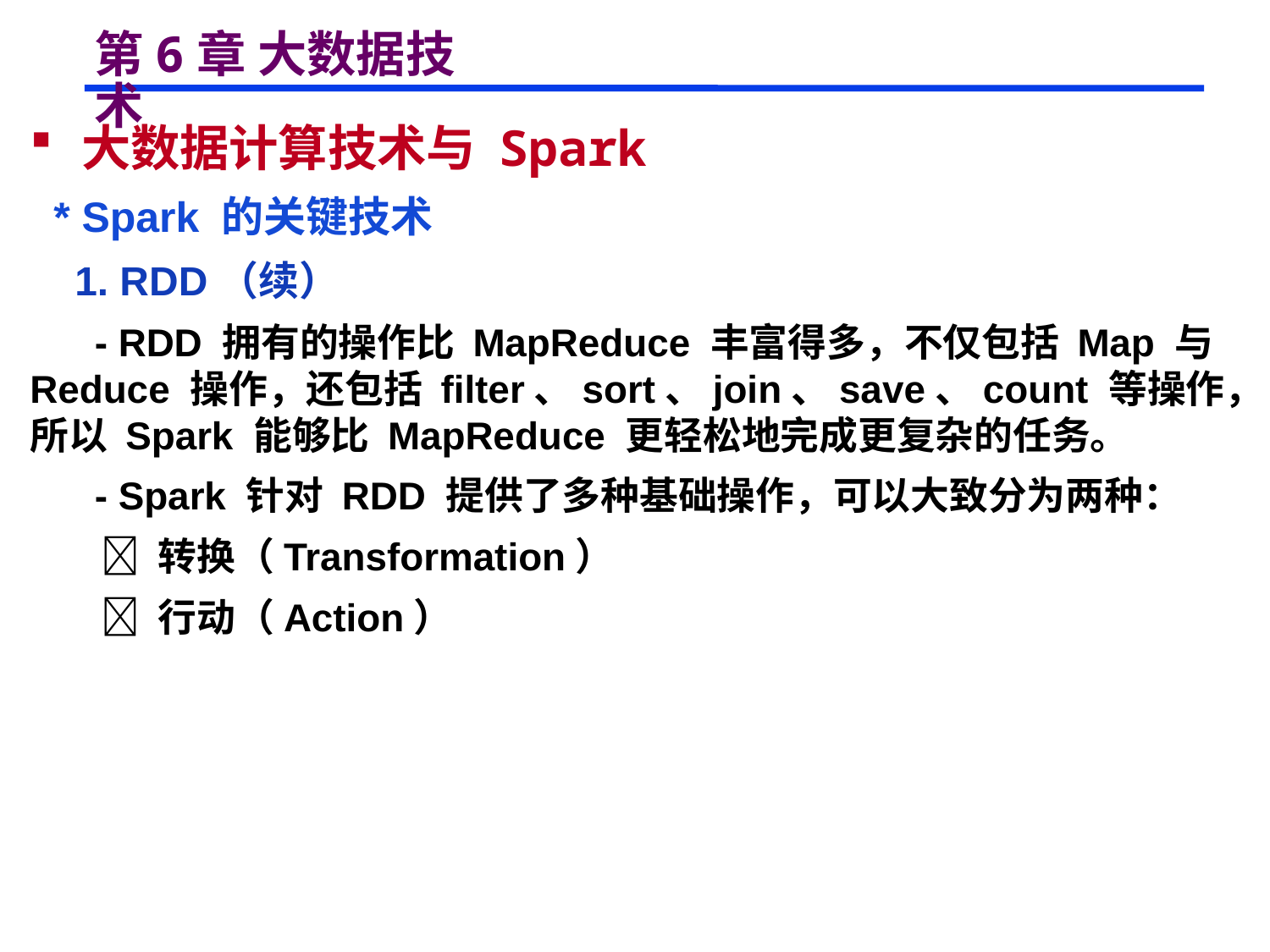

# 第6章 大数据技术
 大数据计算技术与 Spark
  * Spark 的关键技术
    1. RDD（续）
      - RDD 拥有的操作比 MapReduce 丰富得多，不仅包括 Map 与 Reduce 操作，还包括 filter、sort、join、save、count 等操作，所以 Spark 能够比 MapReduce 更轻松地完成更复杂的任务。
      - Spark 针对 RDD 提供了多种基础操作，可以大致分为两种：
        • 转换（Transformation）
        • 行动（Action）